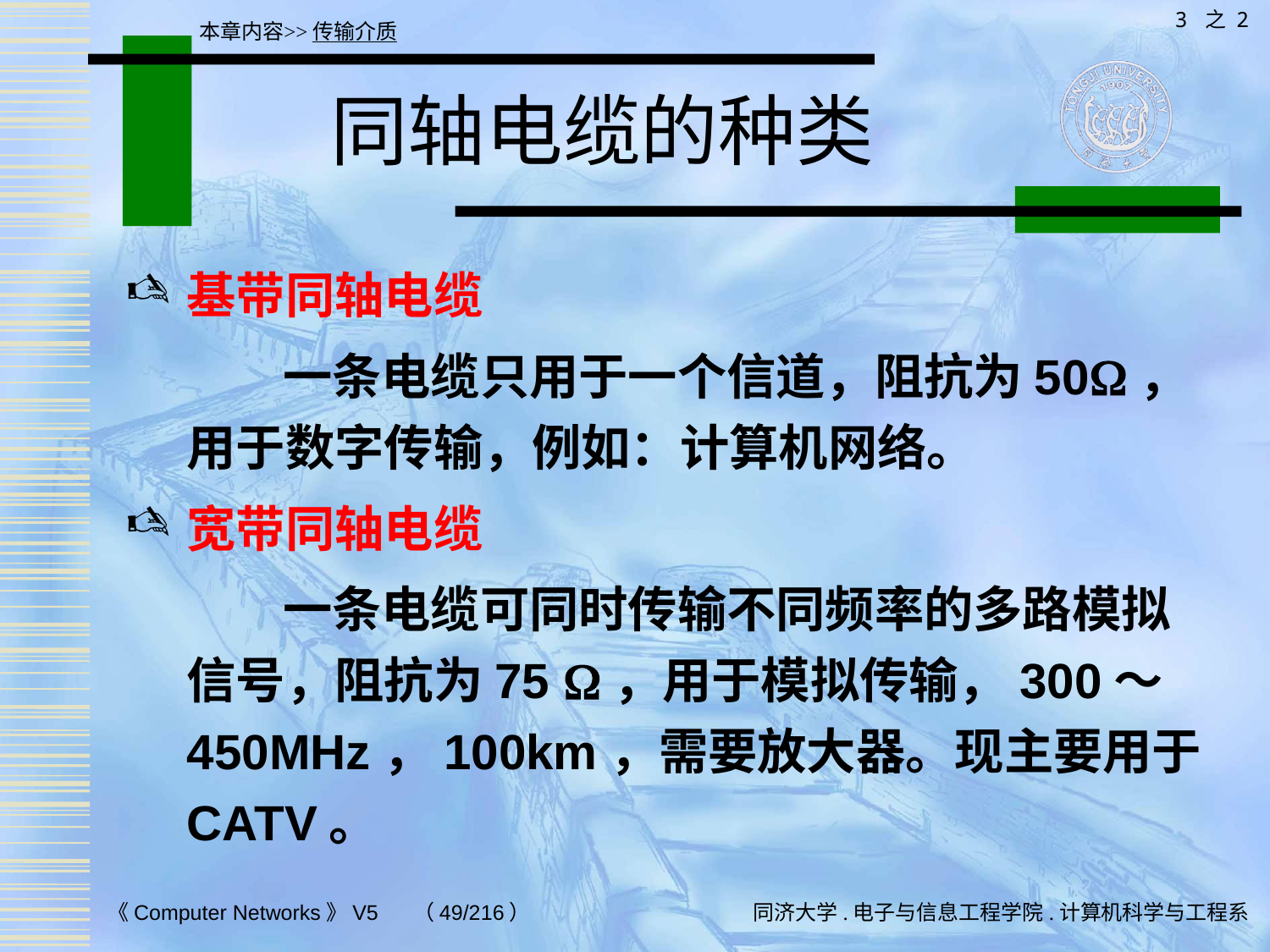

3 之 2
本章内容>>传输介质
# 同轴电缆的种类
基带同轴电缆
             一条电缆只用于一个信道，阻抗为50Ω，用于数字传输，例如：计算机网络。
宽带同轴电缆
             一条电缆可同时传输不同频率的多路模拟信号，阻抗为75 Ω，用于模拟传输，300～450MHz，100km，需要放大器。现主要用于CATV。